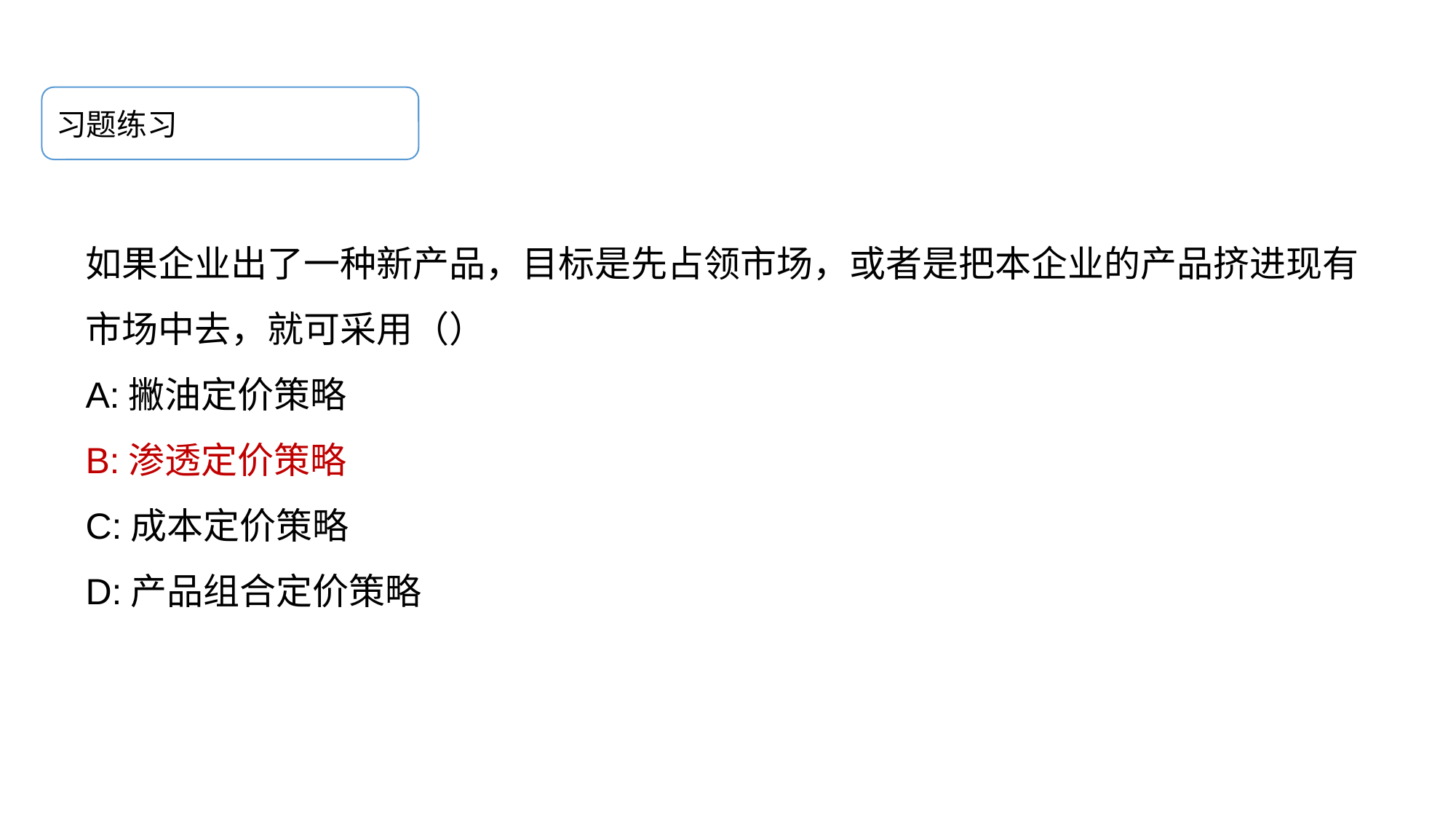

习题练习
如果企业出了一种新产品，目标是先占领市场，或者是把本企业的产品挤进现有市场中去，就可采用（）
A:撇油定价策略
B:渗透定价策略
C:成本定价策略
D:产品组合定价策略